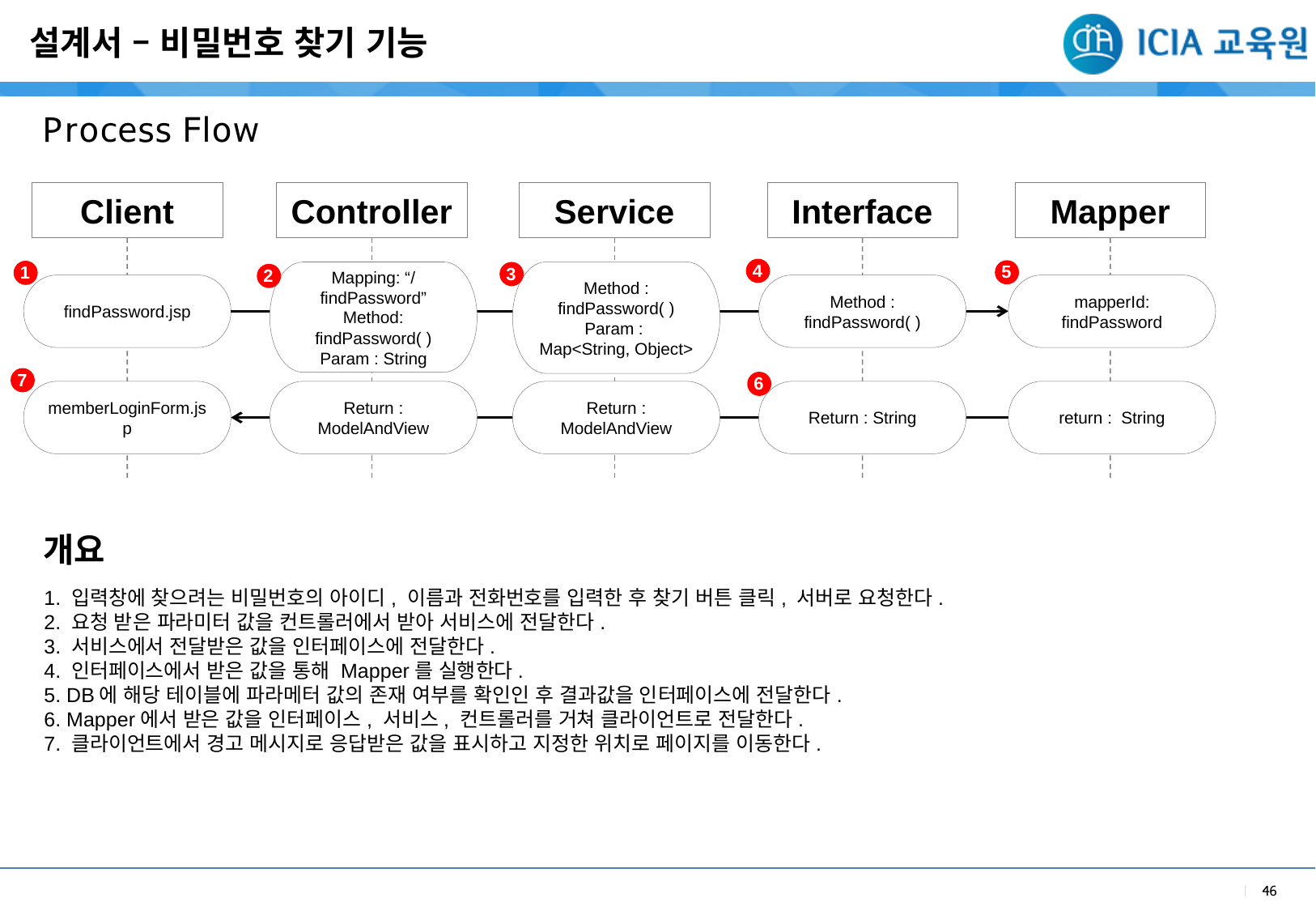

설계서 – 비밀번호 찾기 기능
Process Flow
Client
Controller
Service
Interface
Mapper
4

5

1

3

2

Mapping: “/findPassword”
Method: findPassword( )
Param : String
Method : findPassword( )
Param :
Map<String, Object>
findPassword.jsp
Method : findPassword( )
mapperId: findPassword
7

6

memberLoginForm.jsp
Return : ModelAndView
Return : ModelAndView
Return : String
return :  String
개요
1. 입력창에 찾으려는 비밀번호의 아이디, 이름과 전화번호를 입력한 후 찾기 버튼 클릭, 서버로 요청한다.
2. 요청 받은 파라미터 값을 컨트롤러에서 받아 서비스에 전달한다.
3. 서비스에서 전달받은 값을 인터페이스에 전달한다.
4. 인터페이스에서 받은 값을 통해 Mapper를 실행한다.
5. DB에 해당 테이블에 파라메터 값의 존재 여부를 확인인 후 결과값을 인터페이스에 전달한다.
6. Mapper에서 받은 값을 인터페이스, 서비스, 컨트롤러를 거쳐 클라이언트로 전달한다.
7. 클라이언트에서 경고 메시지로 응답받은 값을 표시하고 지정한 위치로 페이지를 이동한다.